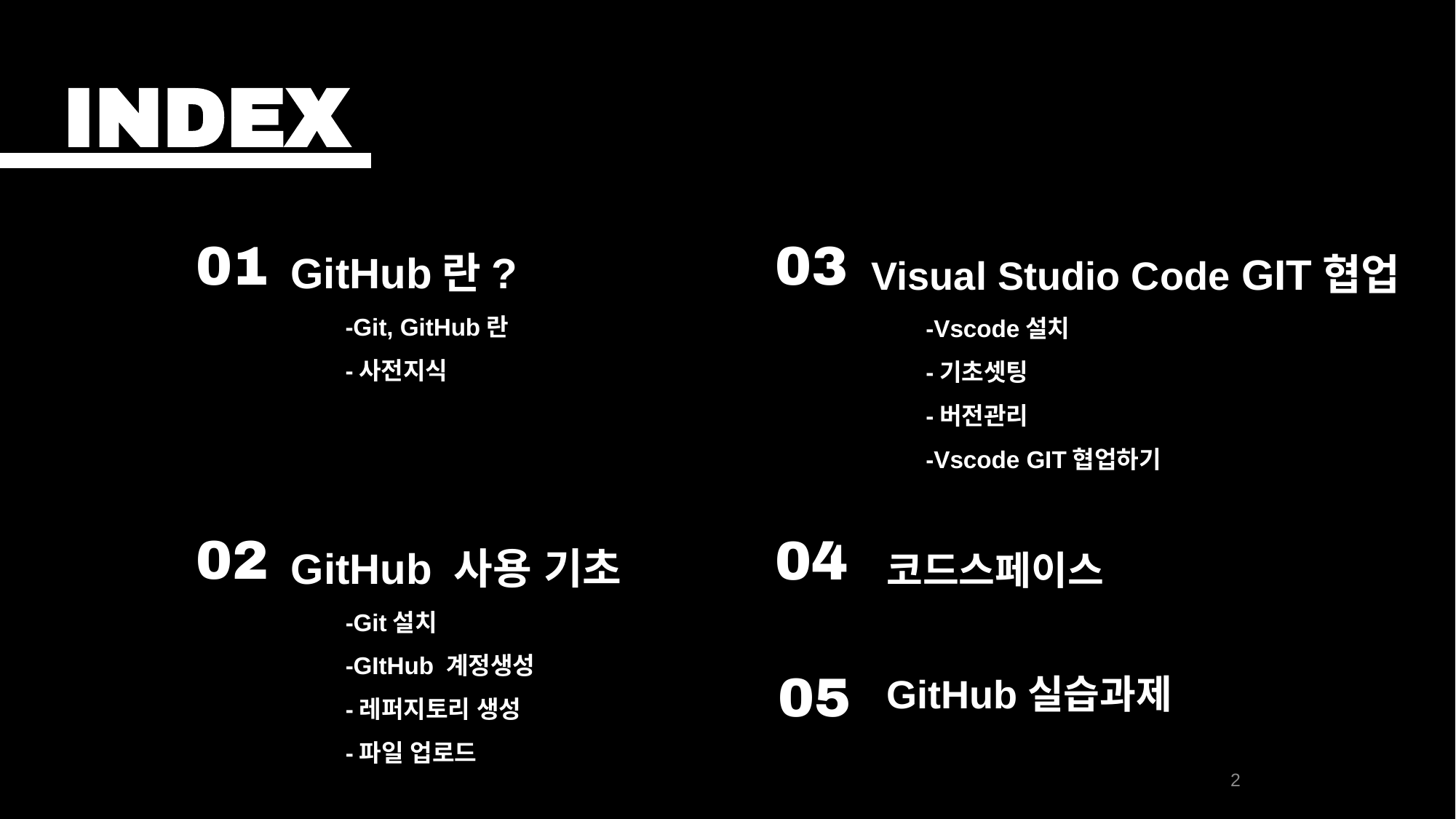

INDEX
Visual Studio Code GIT협업
-Vscode설치
-기초셋팅
-버전관리
-Vscode GIT협업하기

GitHub란?
-Git, GitHub란
-사전지식
03
01
GitHub 사용 기초
-Git설치
-GItHub 계정생성
-레퍼지토리 생성
-파일 업로드
코드스페이스
02
04
GitHub실습과제
05
2